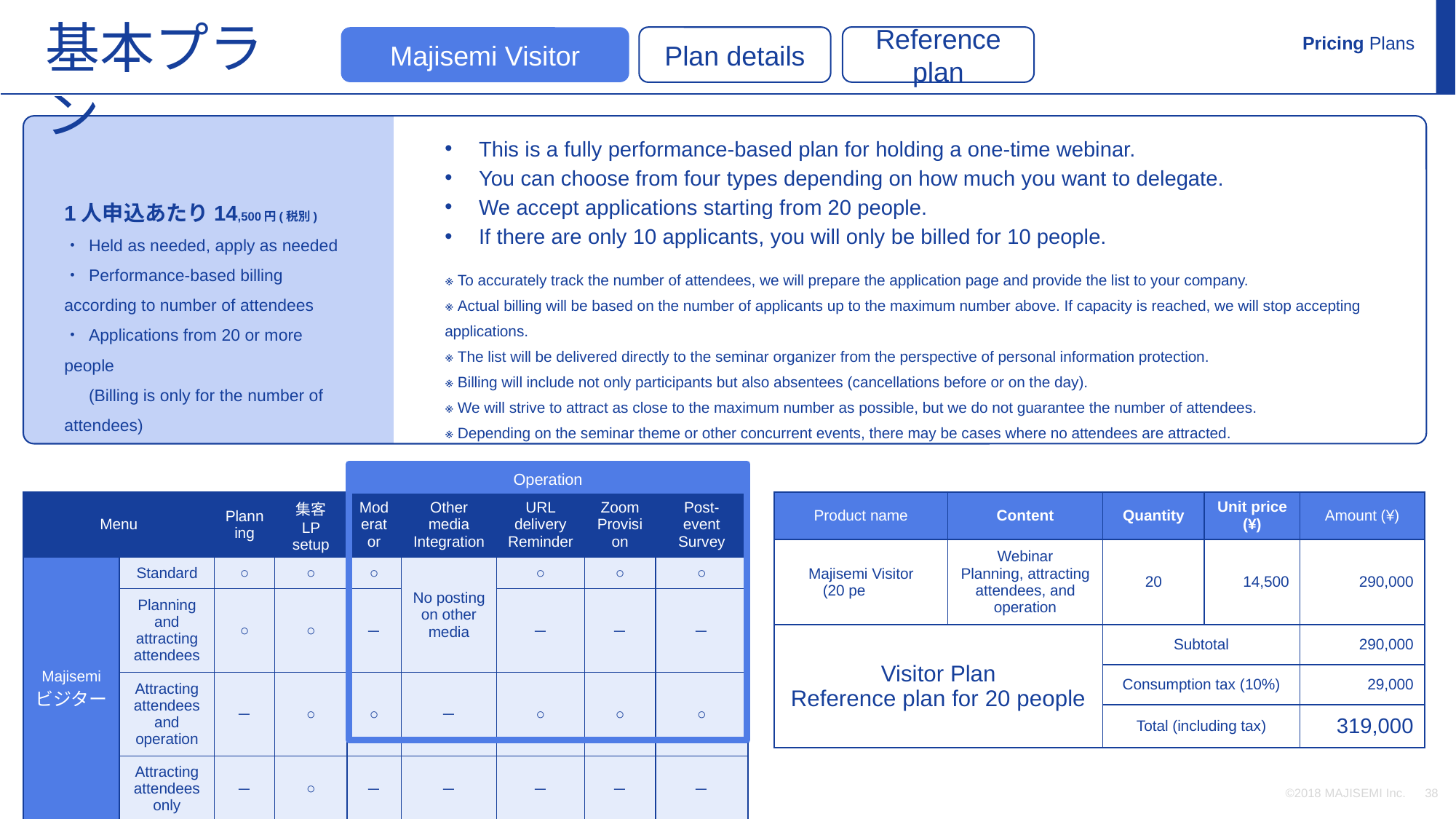

基本プラン
Pricing Plans
Reference plan
Majisemi Visitor
Plan details

This is a fully performance-based plan for holding a one-time webinar.
You can choose from four types depending on how much you want to delegate.
We accept applications starting from 20 people.
If there are only 10 applicants, you will only be billed for 10 people.
1人申込あたり14,500円(税別)
・ Held as needed, apply as needed
・ Performance-based billing according to number of attendees
・ Applications from 20 or more people
　 (Billing is only for the number of attendees)
※ To accurately track the number of attendees, we will prepare the application page and provide the list to your company.
※ Actual billing will be based on the number of applicants up to the maximum number above. If capacity is reached, we will stop accepting applications.
※ The list will be delivered directly to the seminar organizer from the perspective of personal information protection.
※ Billing will include not only participants but also absentees (cancellations before or on the day).
※ We will strive to attract as close to the maximum number as possible, but we do not guarantee the number of attendees.
※ Depending on the seminar theme or other concurrent events, there may be cases where no attendees are attracted.
Operation
Operation
| Product name | Content | Quantity | Unit price (¥) | Amount (¥) |
| --- | --- | --- | --- | --- |
| Majisemi Visitor (20 people) | Webinar Planning, attracting attendees, and operation | 20 | 14,500 | 290,000 |
| Visitor Plan Reference plan for 20 people |  | Subtotal |  | 290,000 |
|  |  | Consumption tax (10%) |  | 29,000 |
|  |  | Total (including tax) |  | 319,000 |
| Menu |  | Planning | 集客 LP setup | Moderator | Other media Integration | URL delivery Reminder | Zoom Provision | Post-event Survey |
| --- | --- | --- | --- | --- | --- | --- | --- | --- |
| Majisemi ビジター | Standard | ○ | ○ | ○ | No posting on other media | ○ | ○ | ○ |
|  | Planning and attracting attendees | ○ | ○ | － |  | － | － | － |
|  | Attracting attendees and operation | － | ○ | ○ | － | ○ | ○ | ○ |
|  | Attracting attendees only | － | ○ | － | － | － | － | － |
©2018 MAJISEMI Inc.
38